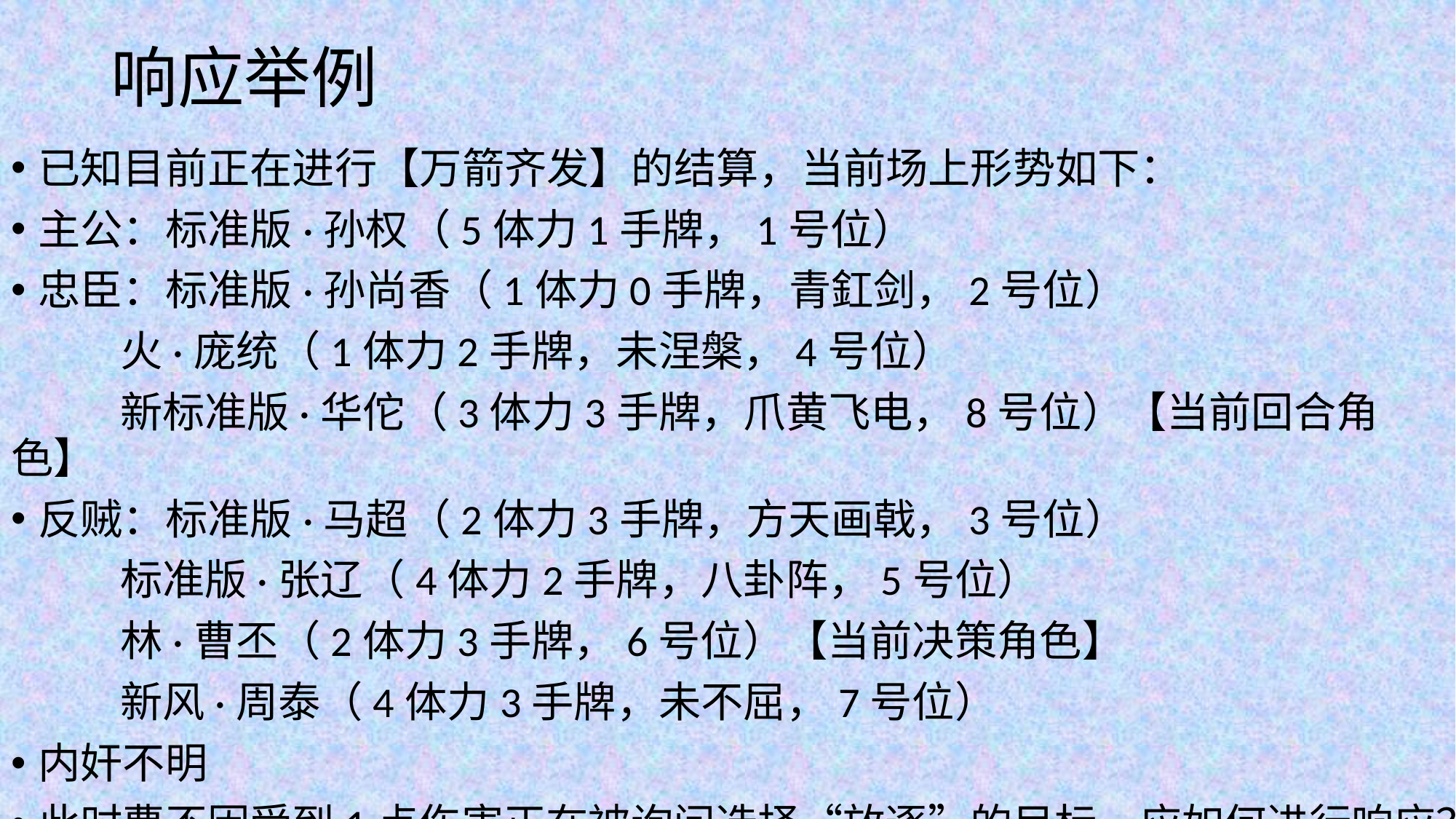

# 响应举例
已知目前正在进行【万箭齐发】的结算，当前场上形势如下：
主公：标准版·孙权（5体力1手牌，1号位）
忠臣：标准版·孙尚香（1体力0手牌，青釭剑，2号位）
	火·庞统（1体力2手牌，未涅槃，4号位）
	新标准版·华佗（3体力3手牌，爪黄飞电，8号位）【当前回合角色】
反贼：标准版·马超（2体力3手牌，方天画戟，3号位）
	标准版·张辽（4体力2手牌，八卦阵，5号位）
	林·曹丕（2体力3手牌，6号位）【当前决策角色】
	新风·周泰（4体力3手牌，未不屈，7号位）
内奸不明
此时曹丕因受到1点伤害正在被询问选择“放逐”的目标，应如何进行响应？